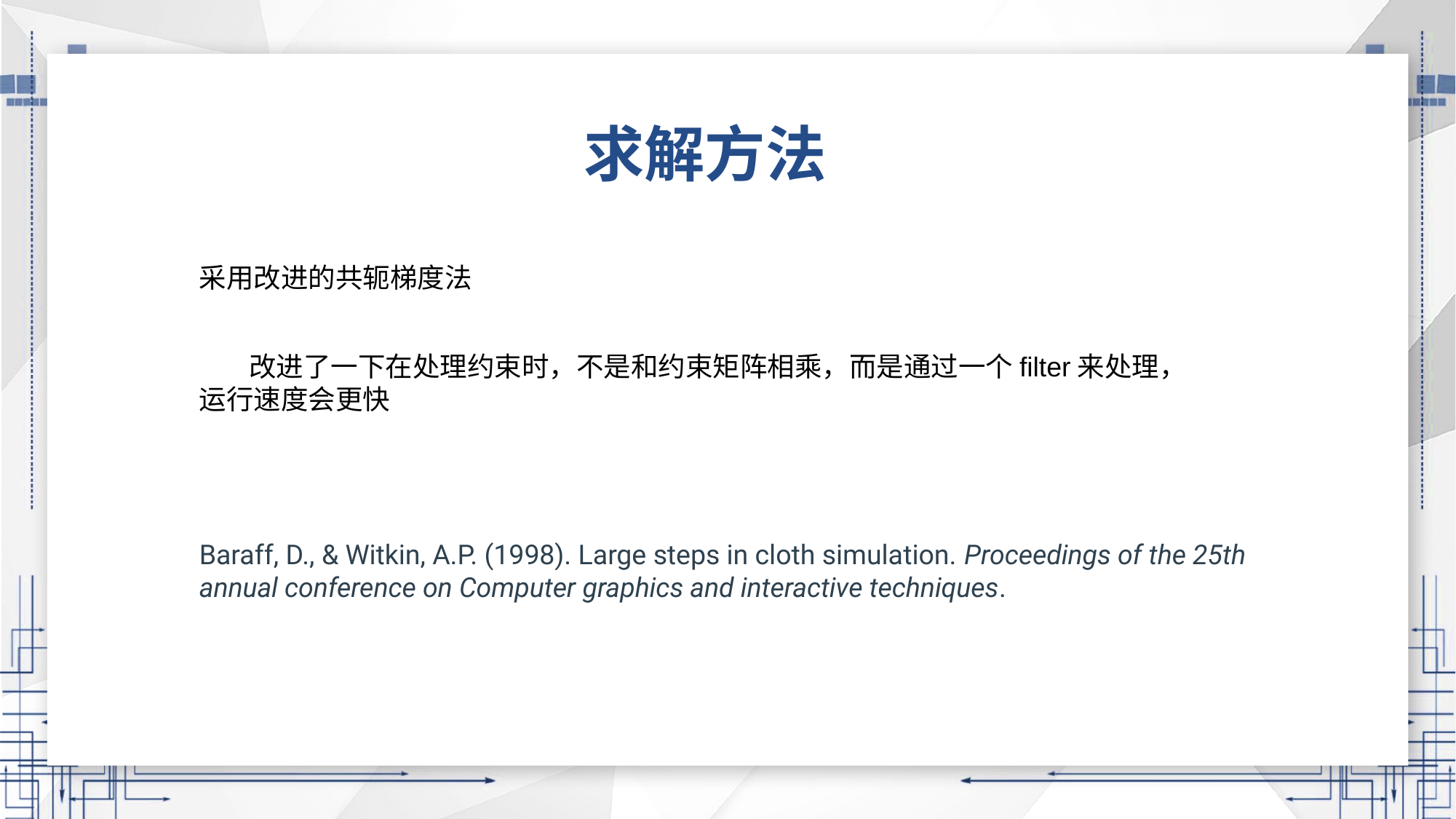

求解方法
采用改进的共轭梯度法
       改进了一下在处理约束时，不是和约束矩阵相乘，而是通过一个filter来处理，运行速度会更快
Baraff, D., & Witkin, A.P. (1998). Large steps in cloth simulation. Proceedings of the 25th annual conference on Computer graphics and interactive techniques.